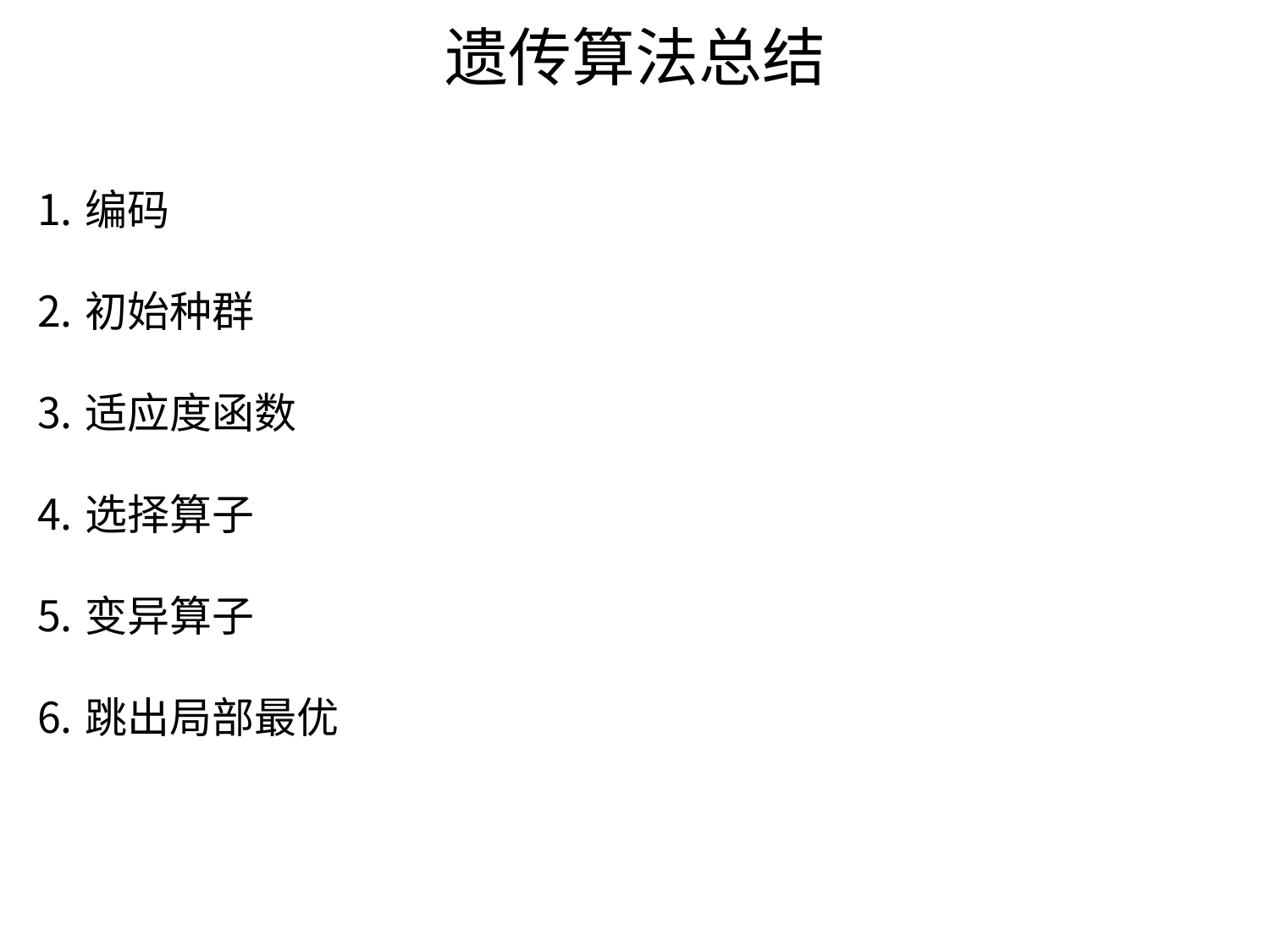

# 遗传算法总结
编码
初始种群
适应度函数
选择算子
变异算子
跳出局部最优